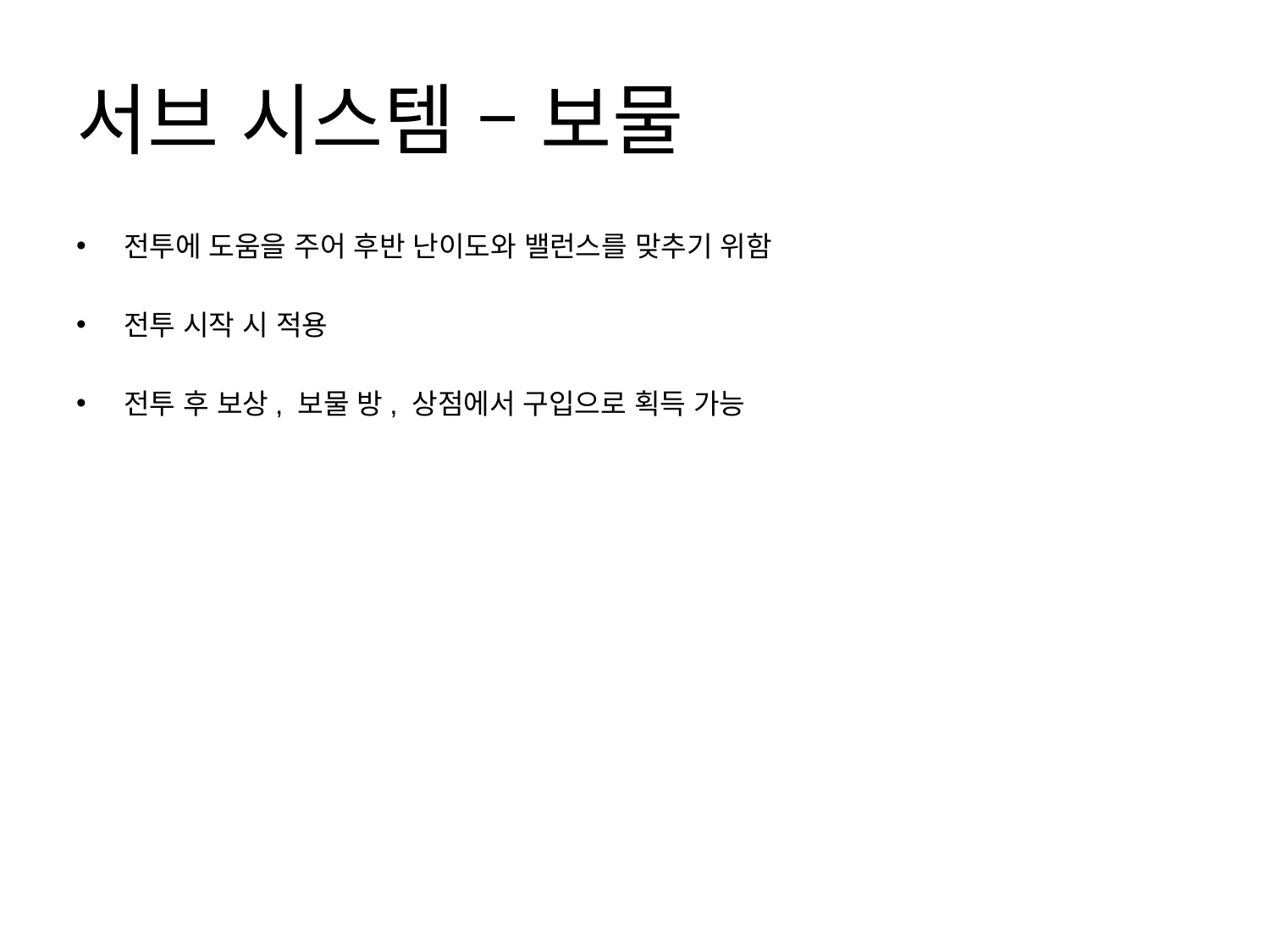

# 서브 시스템 – 보물
전투에 도움을 주어 후반 난이도와 밸런스를 맞추기 위함

전투 시작 시 적용

전투 후 보상, 보물 방, 상점에서 구입으로 획득 가능